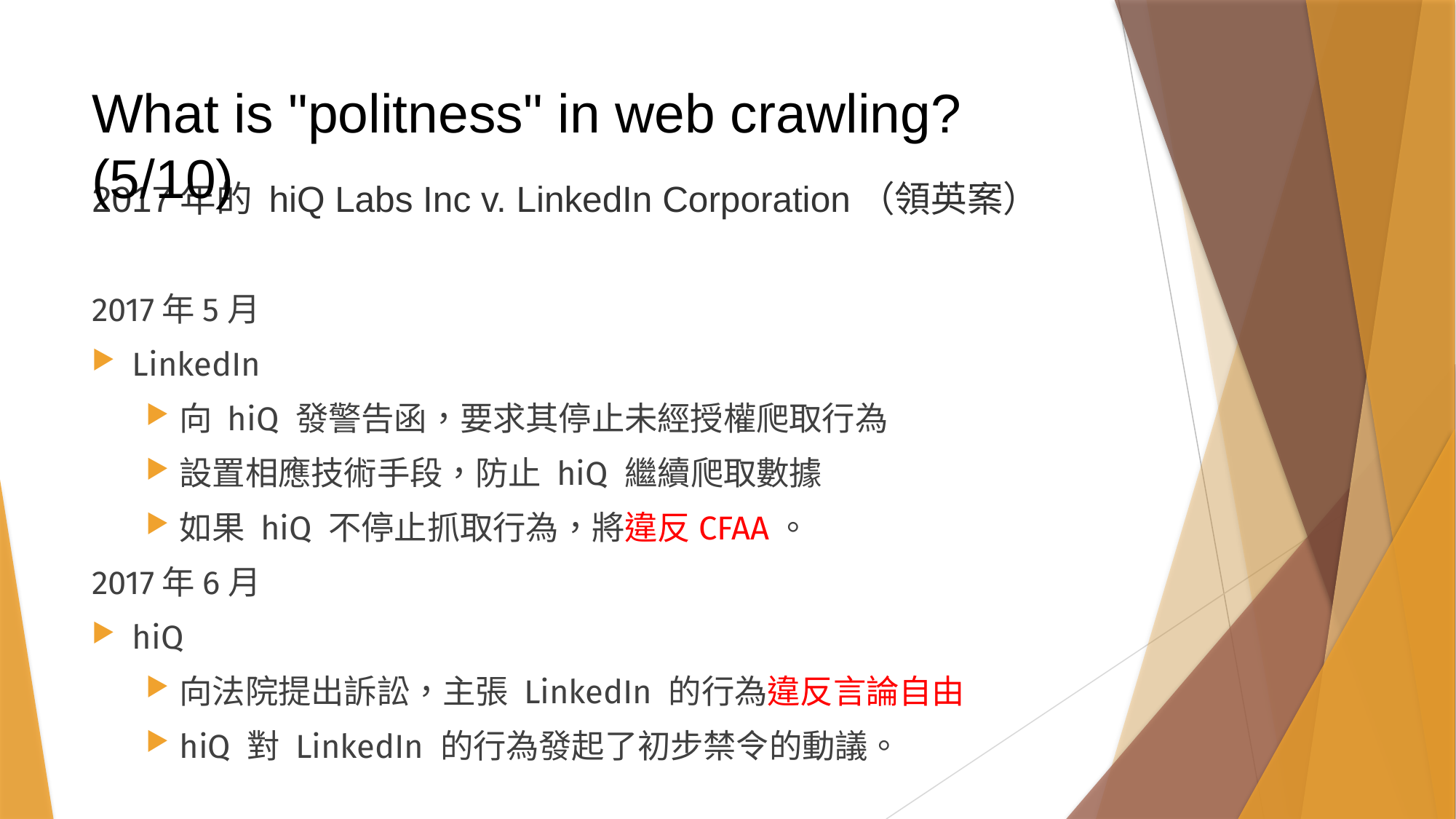

# What is "politness" in web crawling? (5/10)
2017年的 hiQ Labs Inc v. LinkedIn Corporation（領英案）

2017年5月
LinkedIn
向 hiQ 發警告函，要求其停止未經授權爬取行為
設置相應技術手段，防止 hiQ 繼續爬取數據
如果 hiQ 不停止抓取行為，將違反CFAA。
2017年6月
hiQ
向法院提出訴訟，主張 LinkedIn 的行為違反言論自由
hiQ 對 LinkedIn 的行為發起了初步禁令的動議。